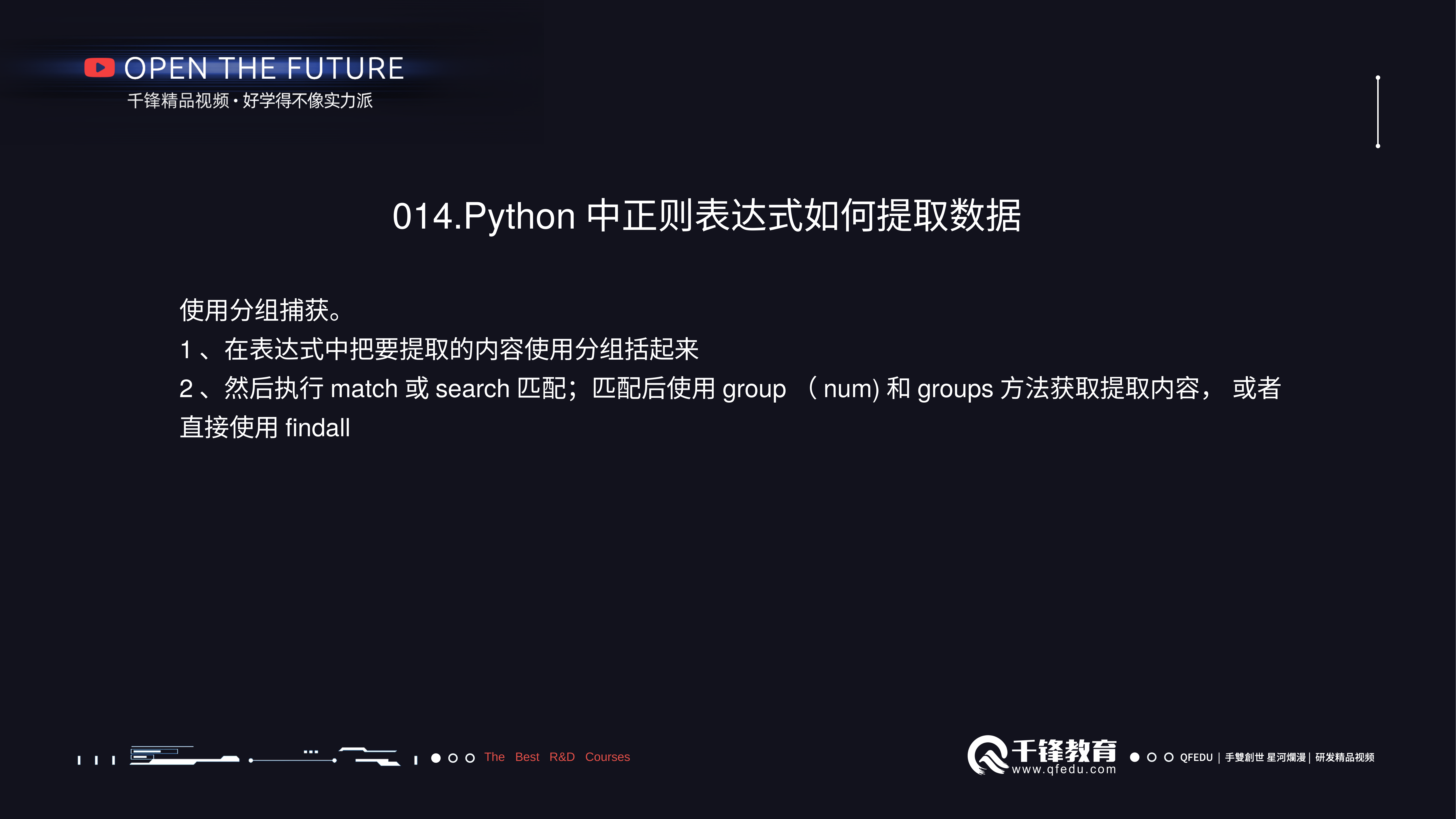

014.Python中正则表达式如何提取数据
使用分组捕获。
1、在表达式中把要提取的内容使用分组括起来
2、然后执行match或search匹配；匹配后使用group（num)和groups方法获取提取内容， 或者直接使用findall